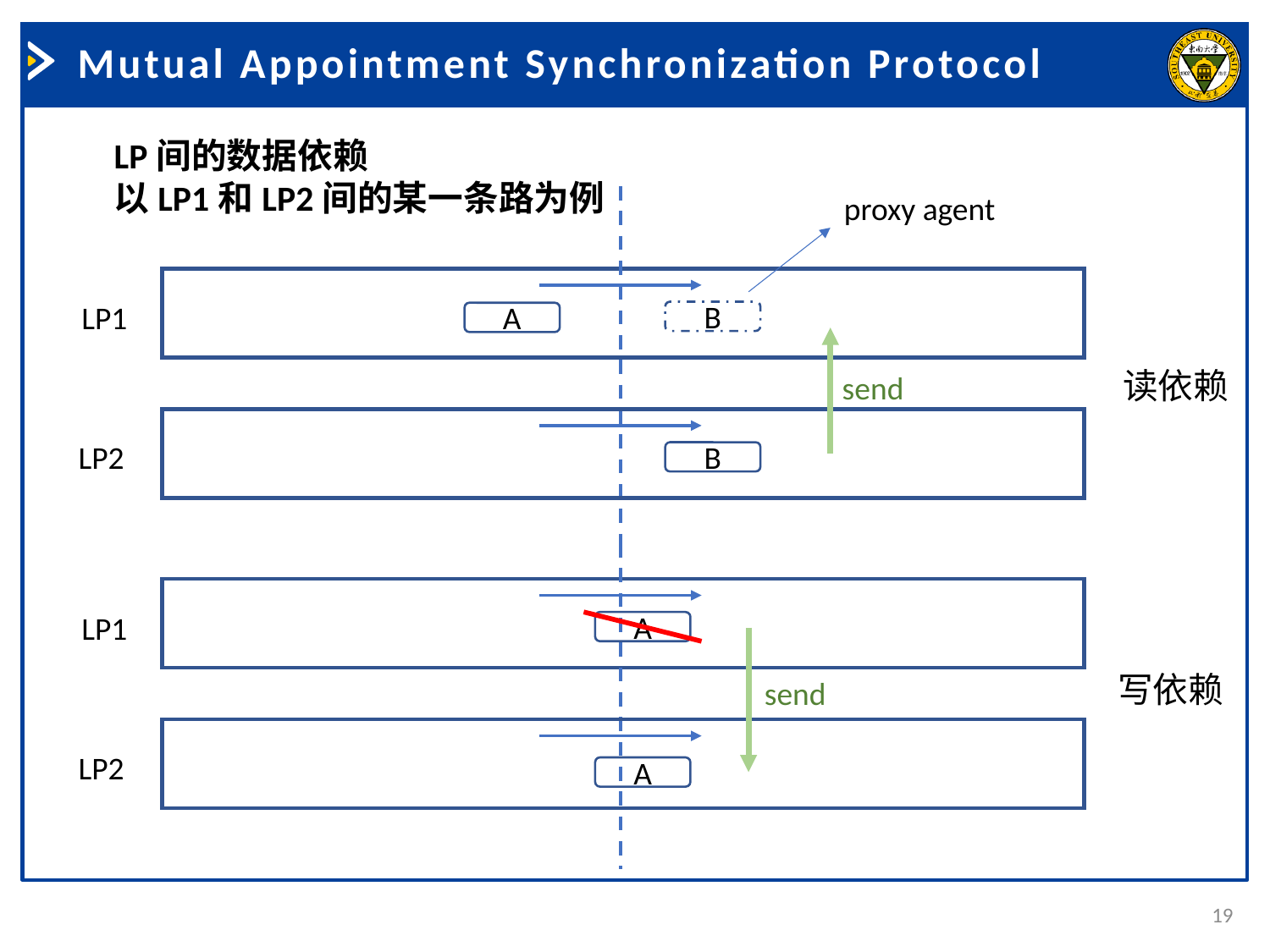

Mutual Appointment Synchronization Protocol
LP间的数据依赖
以LP1和LP2间的某一条路为例
proxy agent

LP1
B
A
读依赖
send

LP2
B

LP1
A
写依赖
send

LP2
A
19